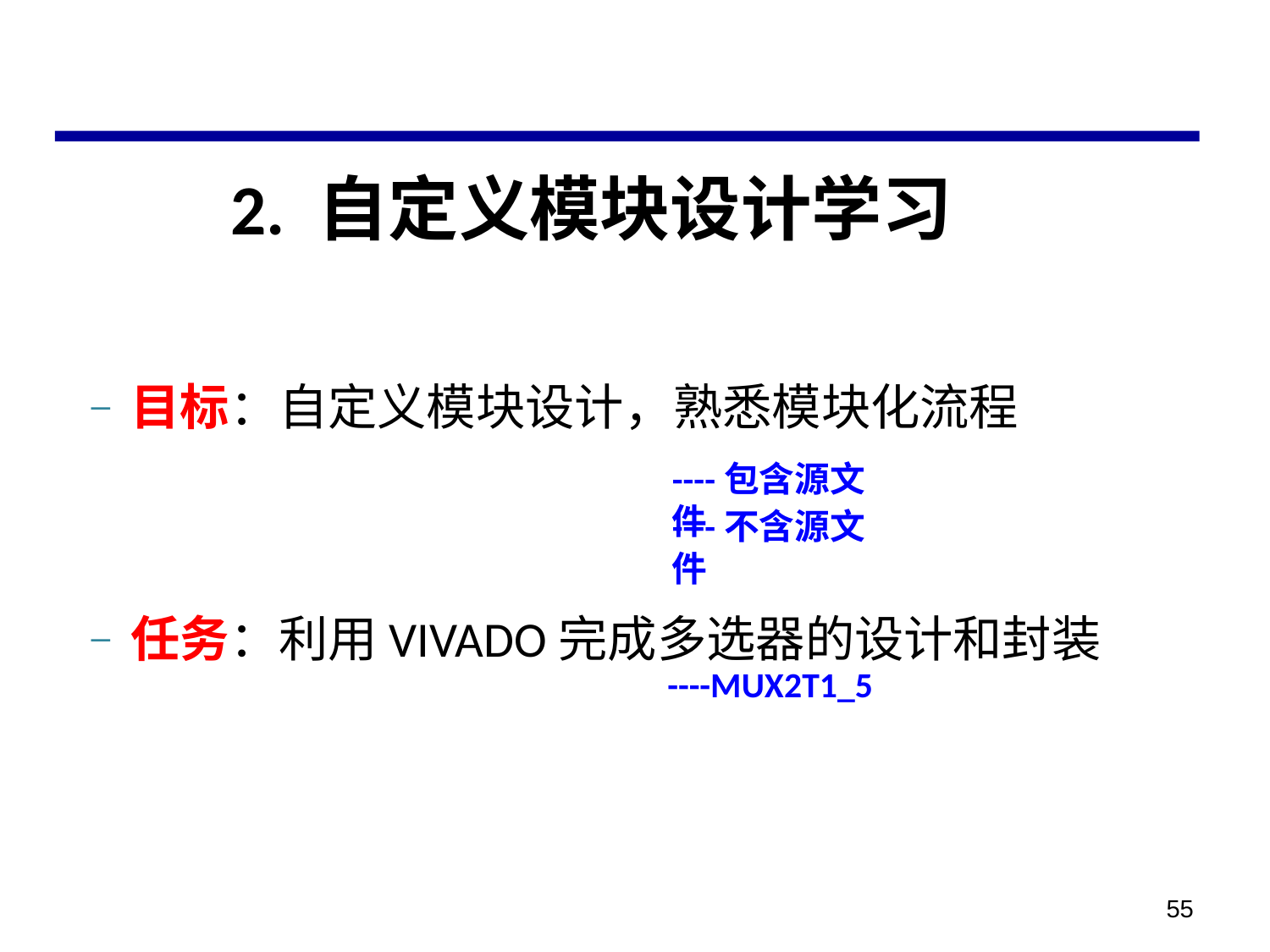

2. 自定义模块设计学习

目标：自定义模块设计，熟悉模块化流程

任务：利用VIVADO完成多选器的设计和封装
----包含源文件
----不含源文件
----MUX2T1_5
55